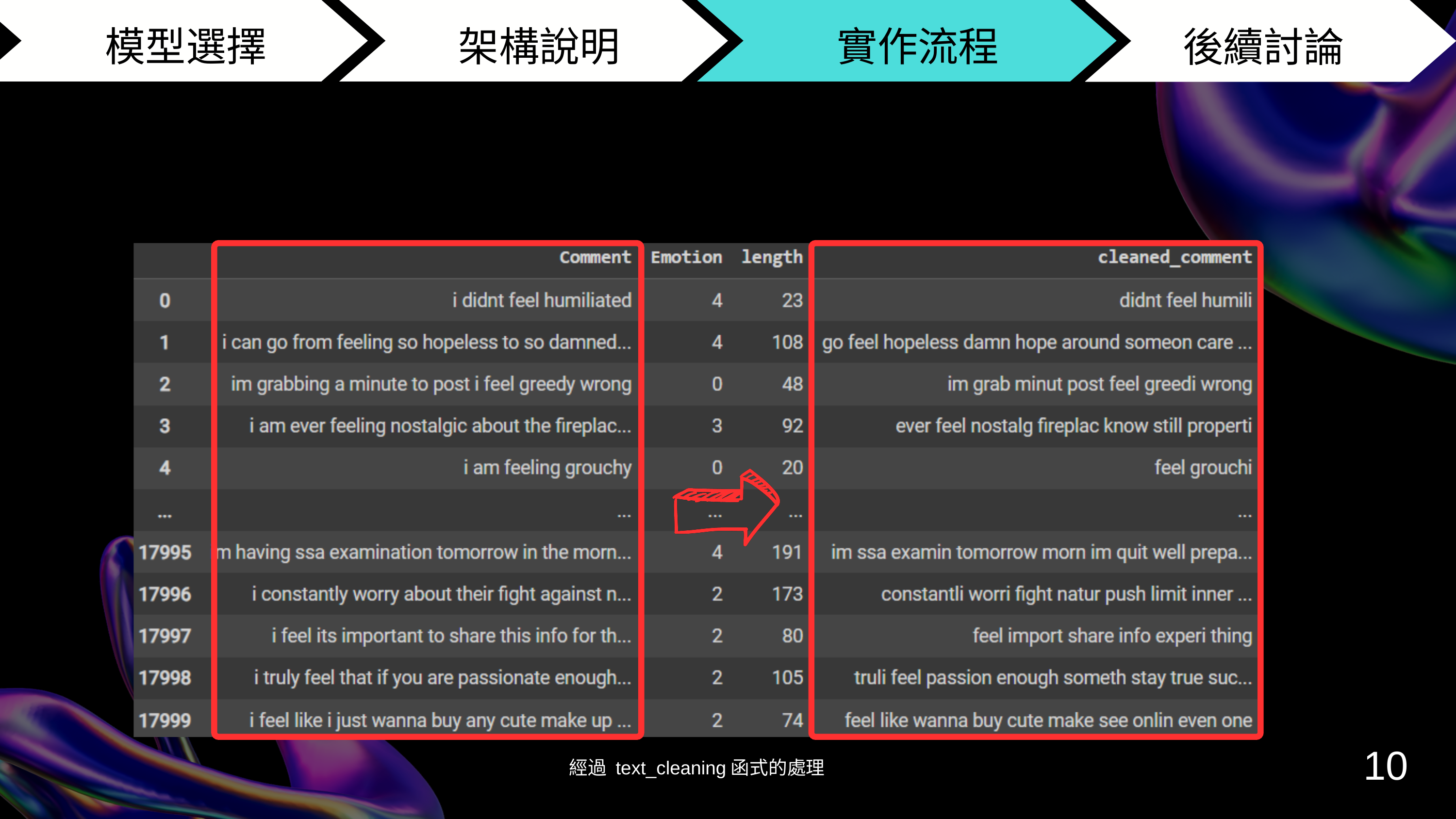

模型選擇

架構說明

 實作流程

結論

後續討論

10
經過 text_cleaning函式的處理